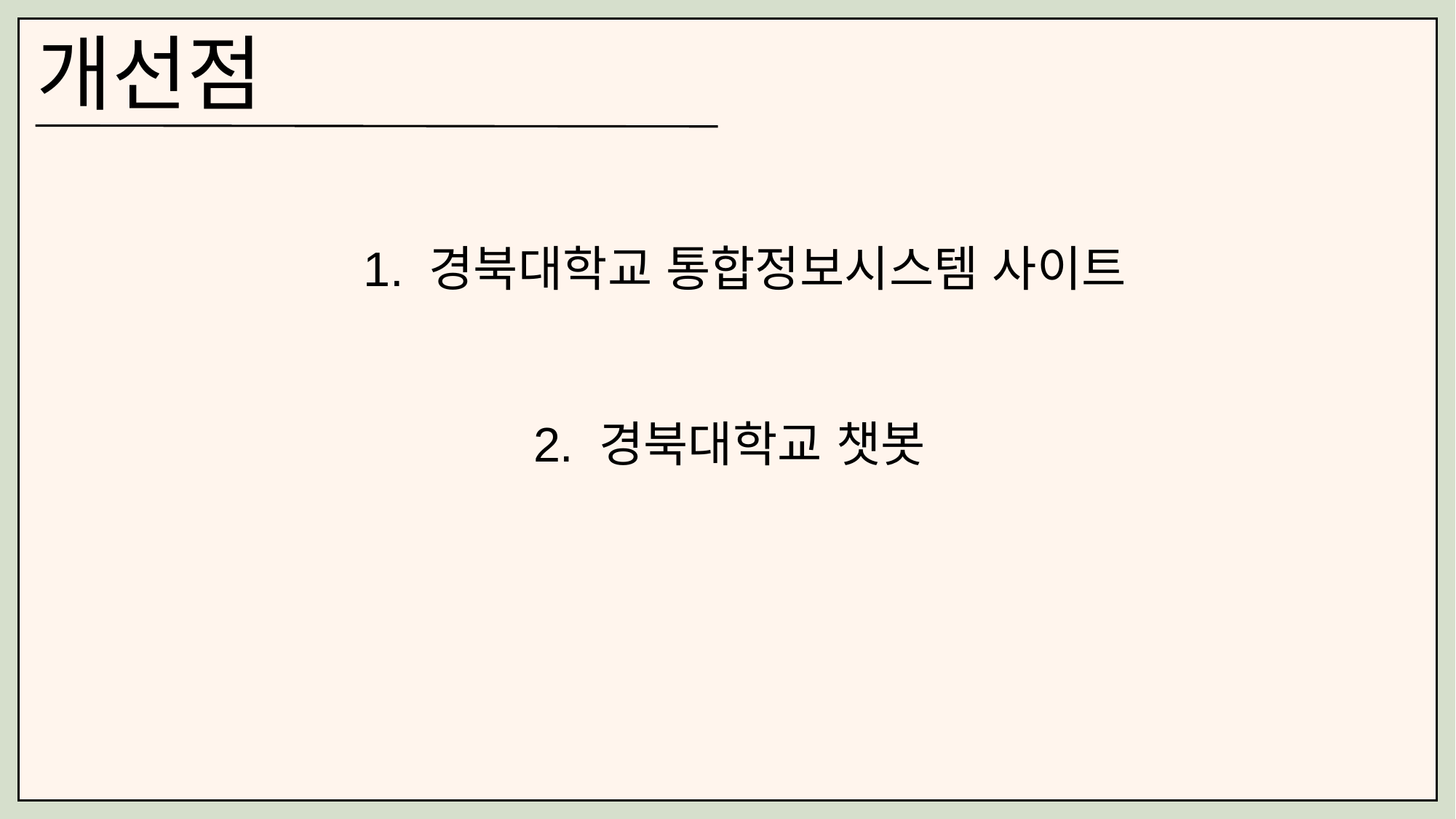

개선점

1. 경북대학교 통합정보시스템 사이트
2. 경북대학교 챗봇